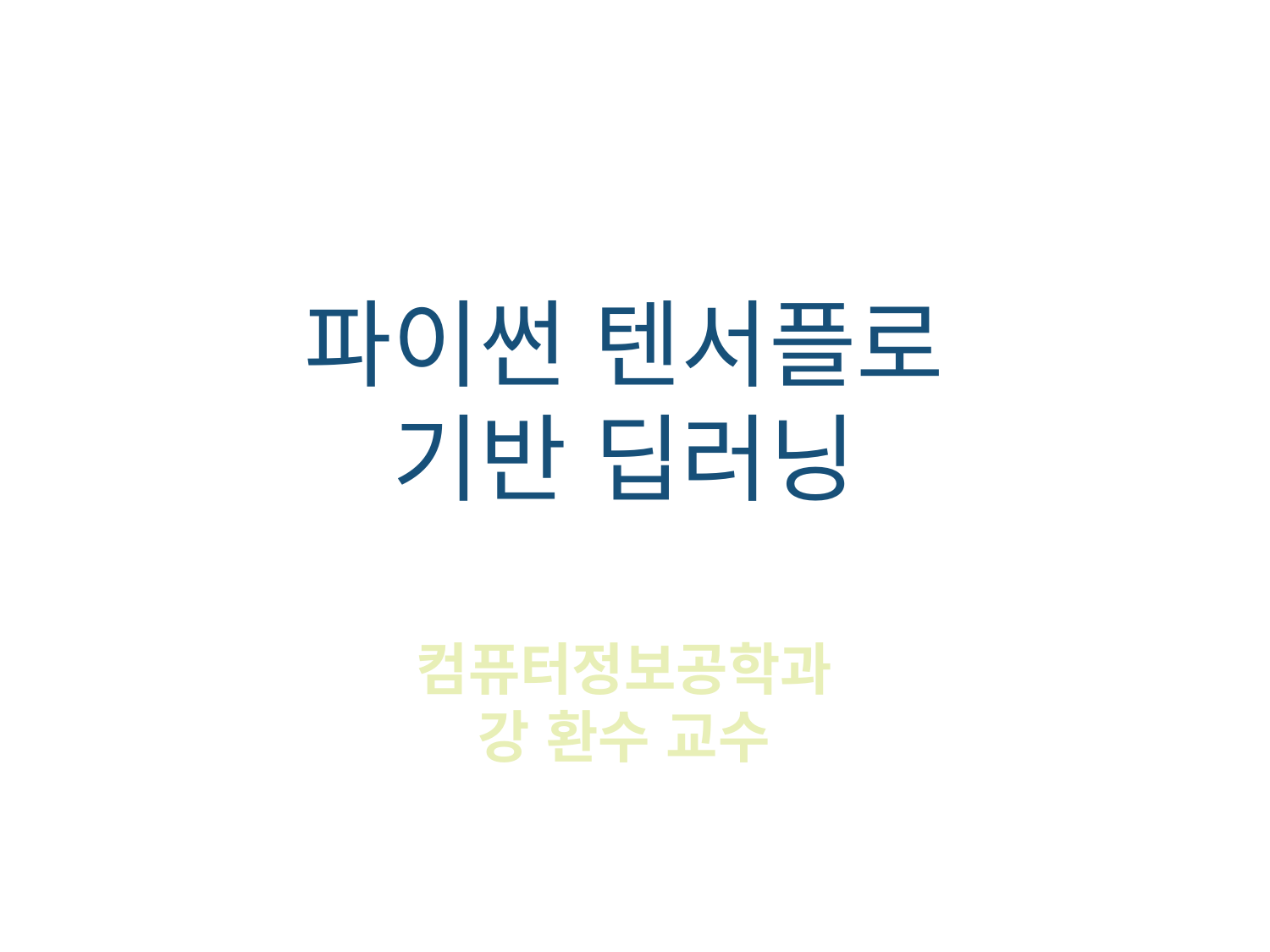

파이썬 텐서플로
기반 딥러닝
컴퓨터정보공학과
강 환수 교수